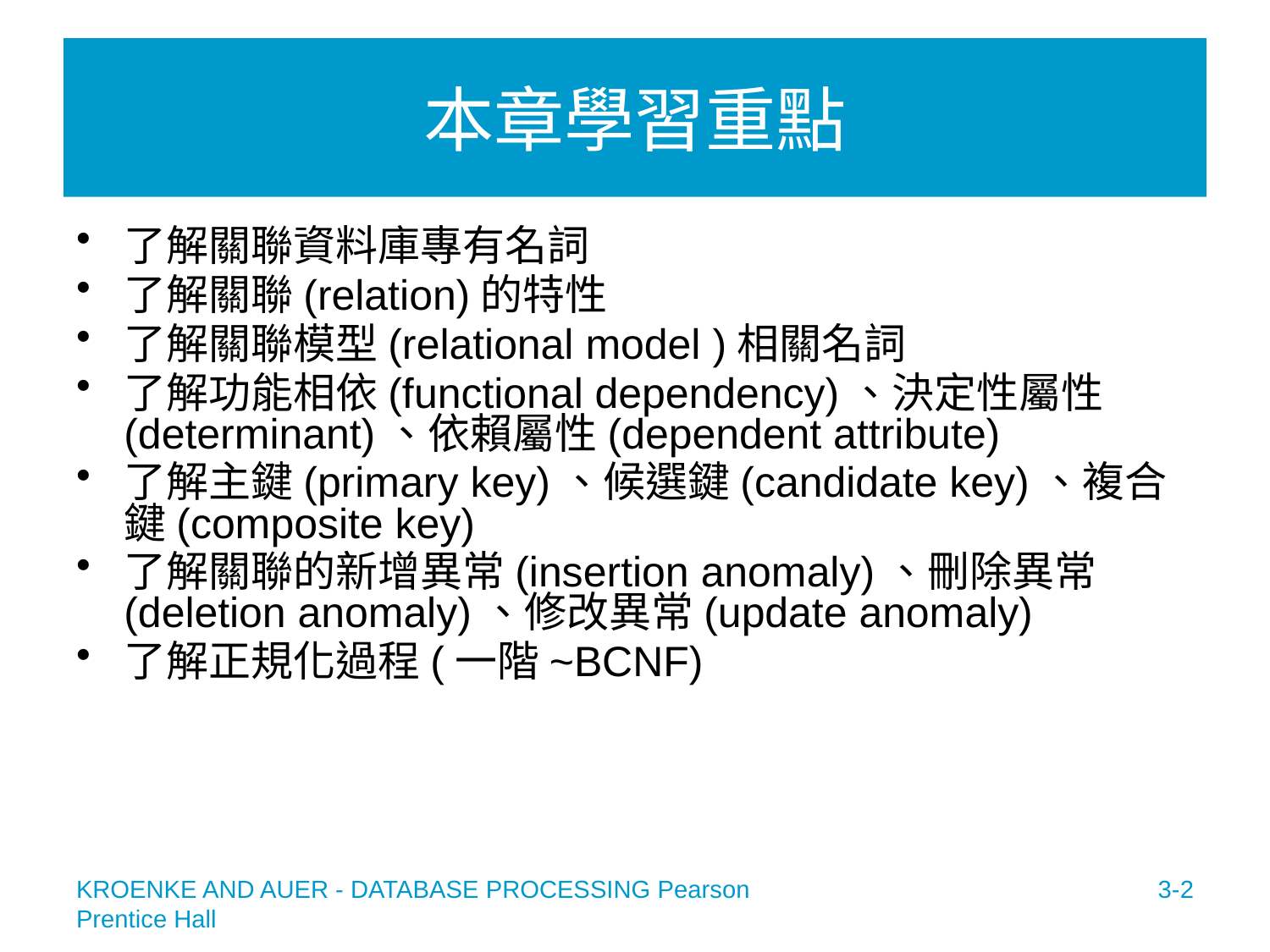

# 本章學習重點
了解關聯資料庫專有名詞
了解關聯(relation)的特性
了解關聯模型(relational model )相關名詞
了解功能相依(functional dependency)、決定性屬性(determinant)、依賴屬性(dependent attribute)
了解主鍵(primary key)、候選鍵(candidate key)、複合鍵(composite key)
了解關聯的新增異常(insertion anomaly)、刪除異常(deletion anomaly)、修改異常(update anomaly)
了解正規化過程(一階~BCNF)
3-2

KROENKE AND AUER - DATABASE PROCESSING Pearson Prentice Hall